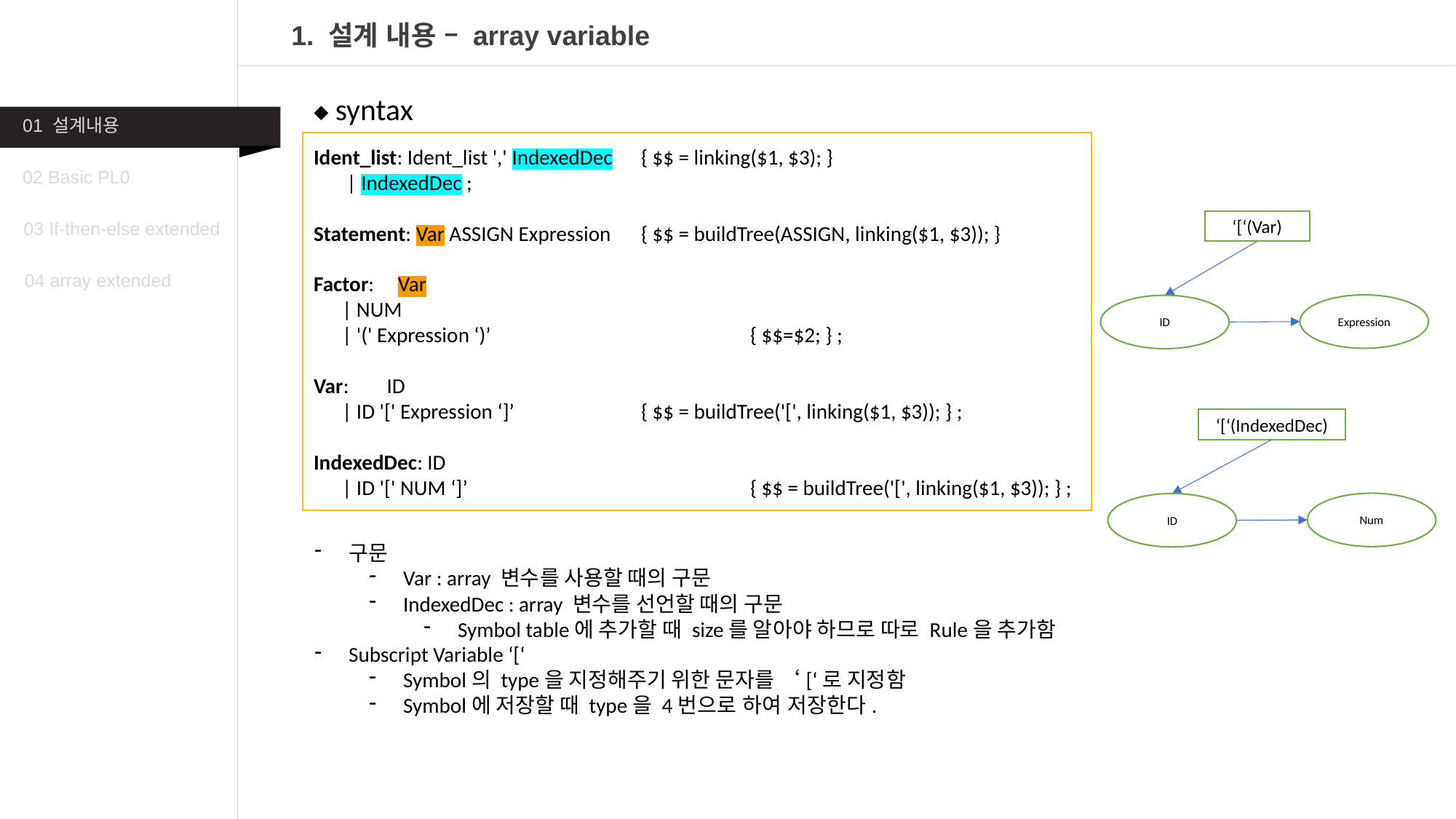

1. 설계 내용 – array variable
⬥ syntax

01 설계내용
Ident_list: Ident_list ',' IndexedDec	{ $$ = linking($1, $3); }
       | IndexedDec ;

Statement: Var ASSIGN Expression	{ $$ = buildTree(ASSIGN, linking($1, $3)); }

Factor:     Var
      | NUM
      | '(' Expression ‘)’			{ $$=$2; } ;

Var:        ID
      | ID '[' Expression ‘]’		{ $$ = buildTree('[', linking($1, $3)); } ;

IndexedDec: ID
      | ID '[' NUM ‘]’			{ $$ = buildTree('[', linking($1, $3)); } ;
02 Basic PL0
‘[‘(Var)
Expression
ID
03 If-then-else extended
04 array extended
‘[‘(IndexedDec)
Num
ID
구문
Var : array 변수를 사용할 때의 구문
IndexedDec : array 변수를 선언할 때의 구문
Symbol table에 추가할 때 size를 알아야 하므로 따로 Rule을 추가함
Subscript Variable ‘[‘
Symbol의 type을 지정해주기 위한 문자를 ‘[‘로 지정함
Symbol에 저장할 때 type을 4번으로 하여 저장한다.